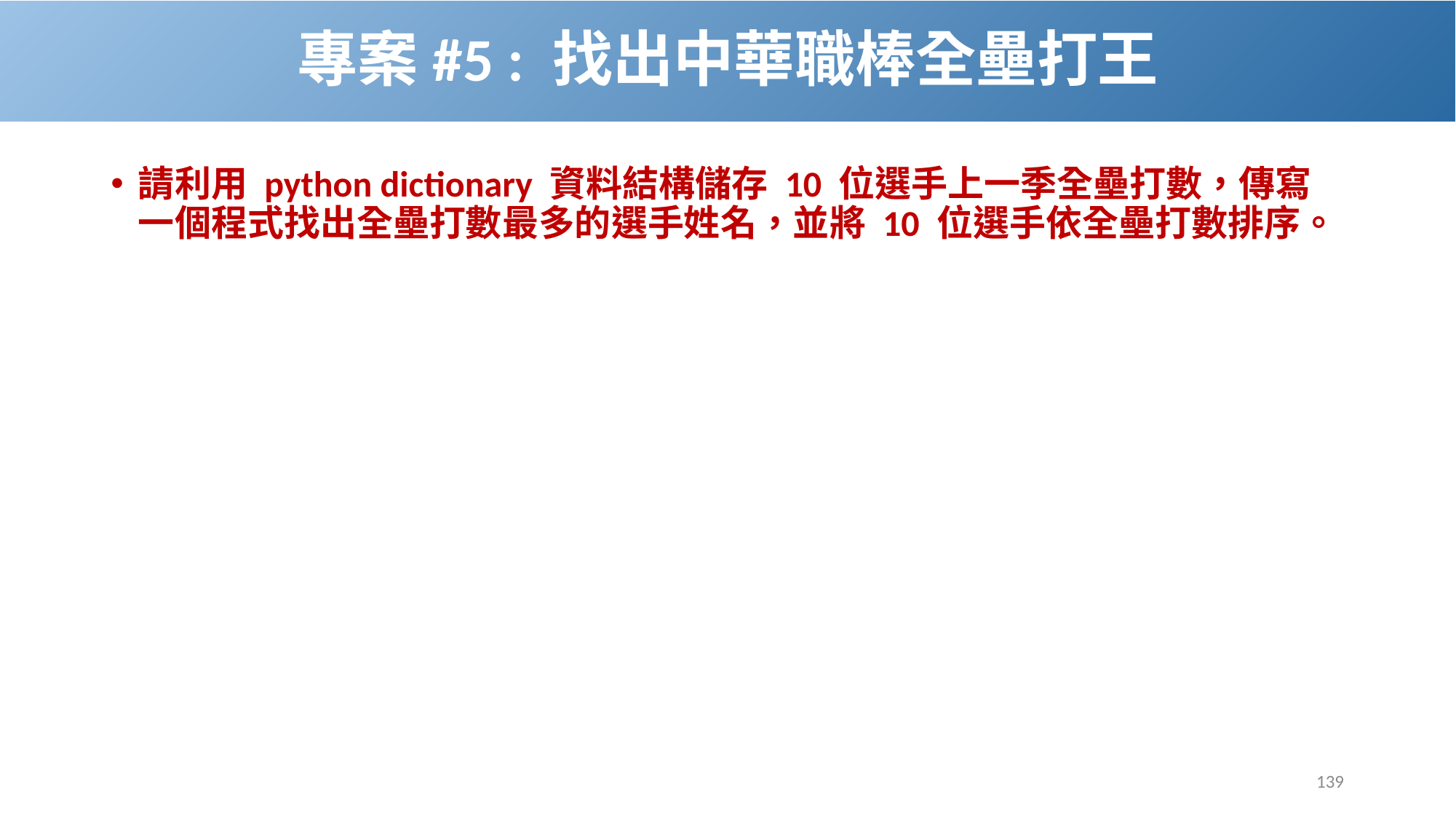

# 專案#5 : 找出中華職棒全壘打王
請利用 python dictionary 資料結構儲存 10 位選手上一季全壘打數，傳寫一個程式找出全壘打數最多的選手姓名，並將 10 位選手依全壘打數排序。
139